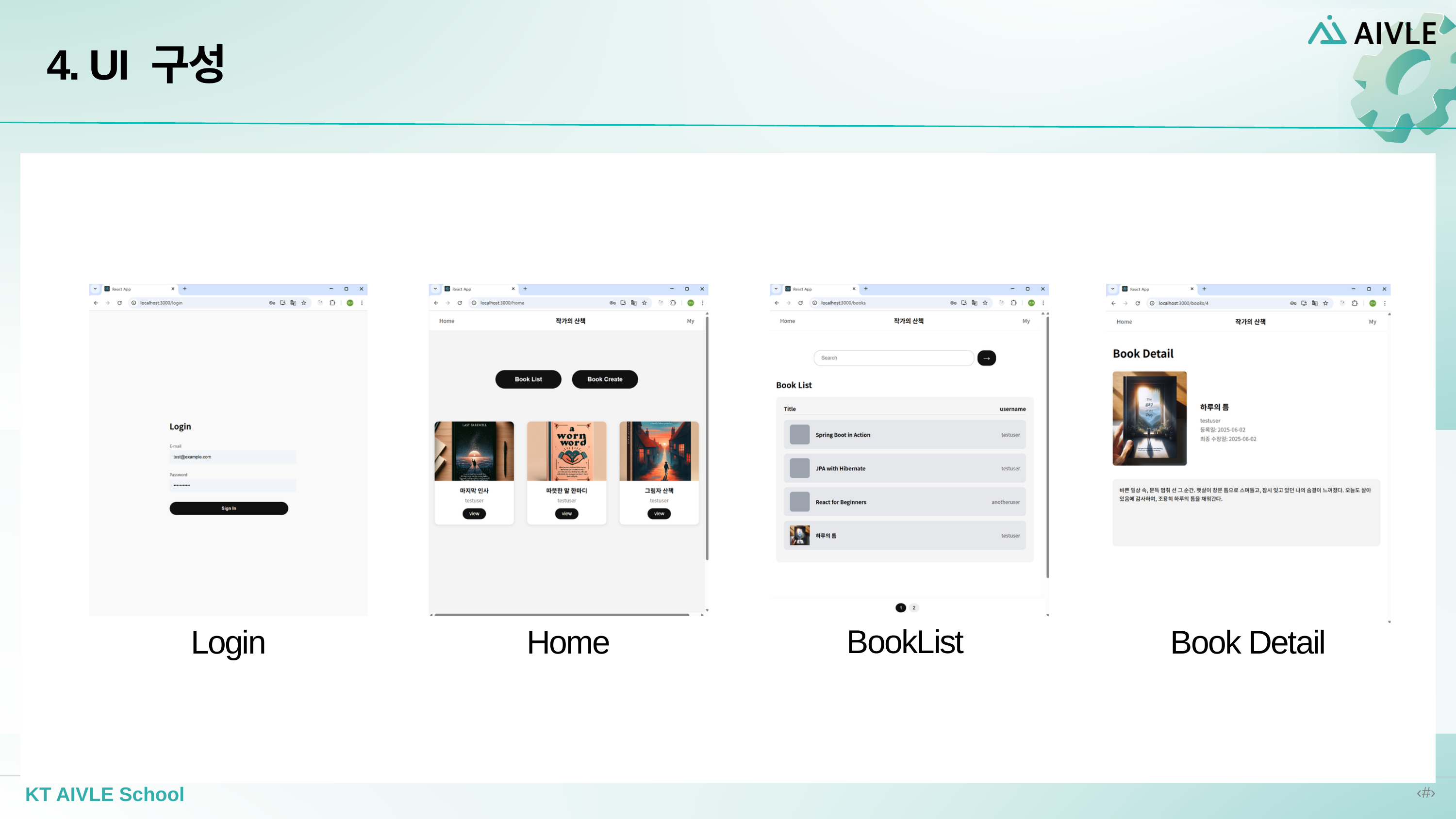

4. UI 구성

BookList
Login
Home
Book Detail

KT AIVLE School

‹#›